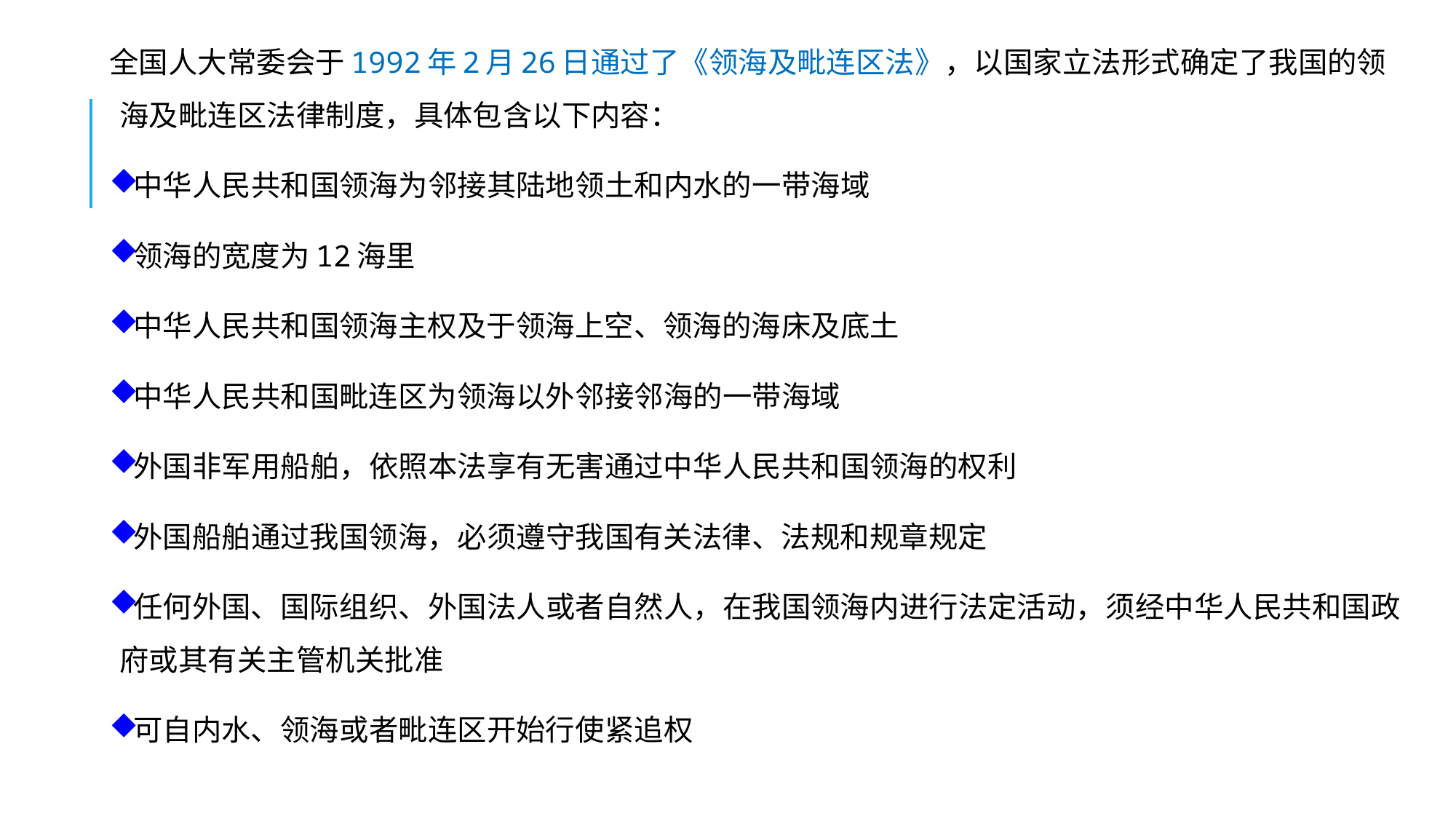

全国人大常委会于1992年2月26日通过了《领海及毗连区法》，以国家立法形式确定了我国的领海及毗连区法律制度，具体包含以下内容：
中华人民共和国领海为邻接其陆地领土和内水的一带海域
领海的宽度为12海里
中华人民共和国领海主权及于领海上空、领海的海床及底土
中华人民共和国毗连区为领海以外邻接邻海的一带海域
外国非军用船舶，依照本法享有无害通过中华人民共和国领海的权利
外国船舶通过我国领海，必须遵守我国有关法律、法规和规章规定
任何外国、国际组织、外国法人或者自然人，在我国领海内进行法定活动，须经中华人民共和国政府或其有关主管机关批准
可自内水、领海或者毗连区开始行使紧追权